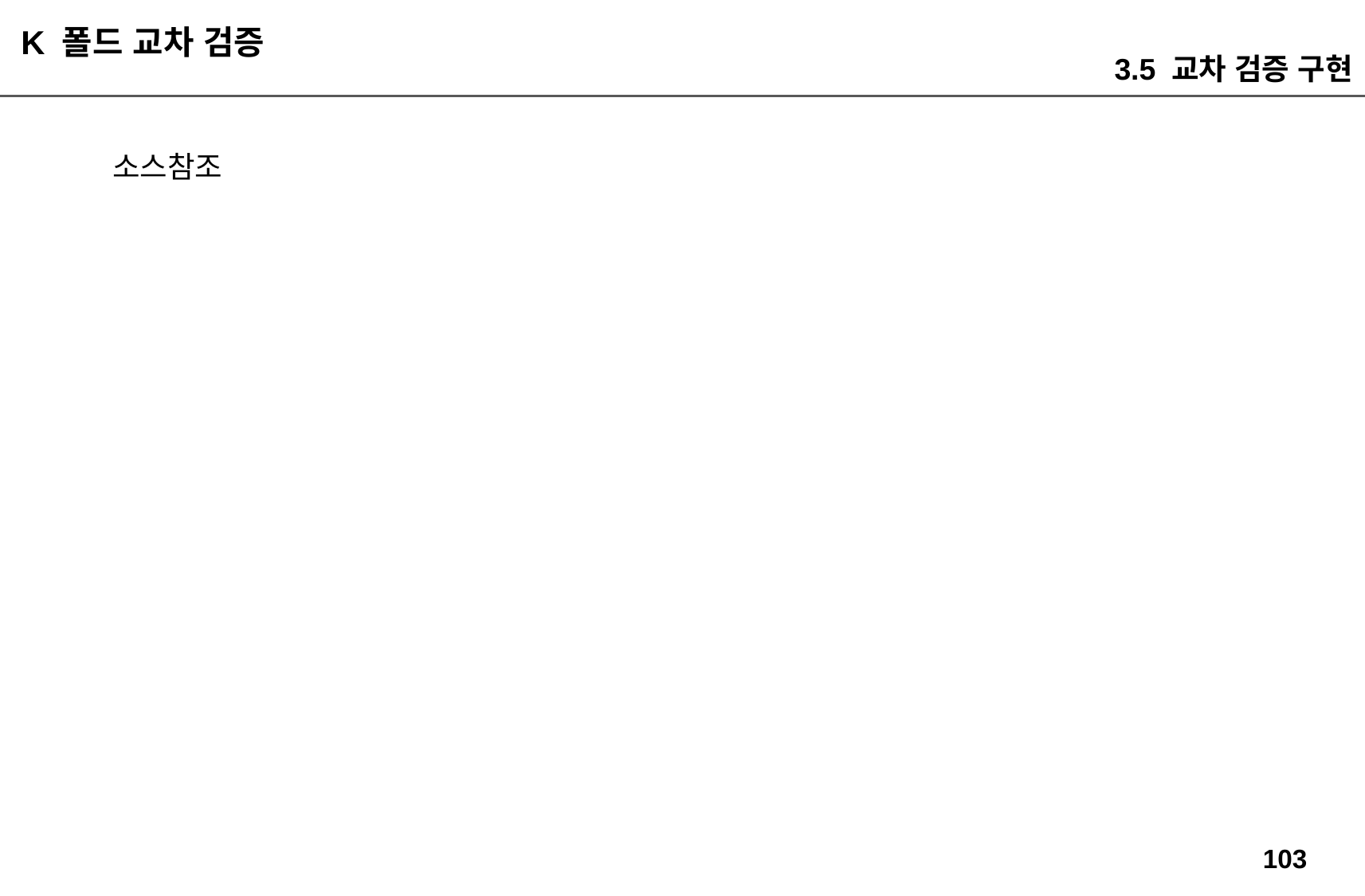

K 폴드 교차 검증
3.5 교차 검증 구현
소스참조